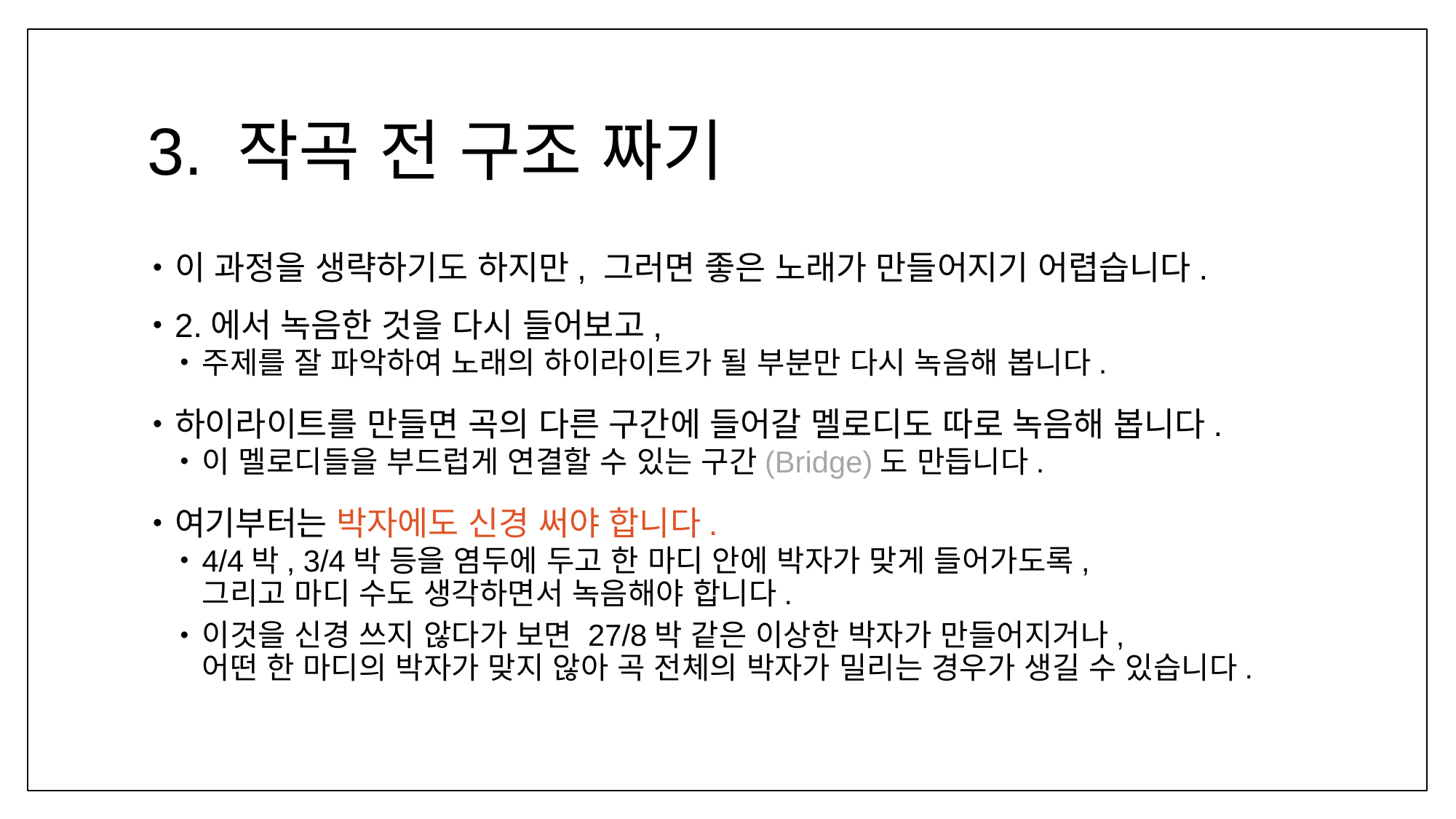

# 3. 작곡 전 구조 짜기
이 과정을 생략하기도 하지만, 그러면 좋은 노래가 만들어지기 어렵습니다.
2.에서 녹음한 것을 다시 들어보고,
주제를 잘 파악하여 노래의 하이라이트가 될 부분만 다시 녹음해 봅니다.
하이라이트를 만들면 곡의 다른 구간에 들어갈 멜로디도 따로 녹음해 봅니다.
이 멜로디들을 부드럽게 연결할 수 있는 구간(Bridge)도 만듭니다.
여기부터는 박자에도 신경 써야 합니다.
4/4박, 3/4박 등을 염두에 두고 한 마디 안에 박자가 맞게 들어가도록,
그리고 마디 수도 생각하면서 녹음해야 합니다.
이것을 신경 쓰지 않다가 보면 27/8박 같은 이상한 박자가 만들어지거나,
어떤 한 마디의 박자가 맞지 않아 곡 전체의 박자가 밀리는 경우가 생길 수 있습니다.